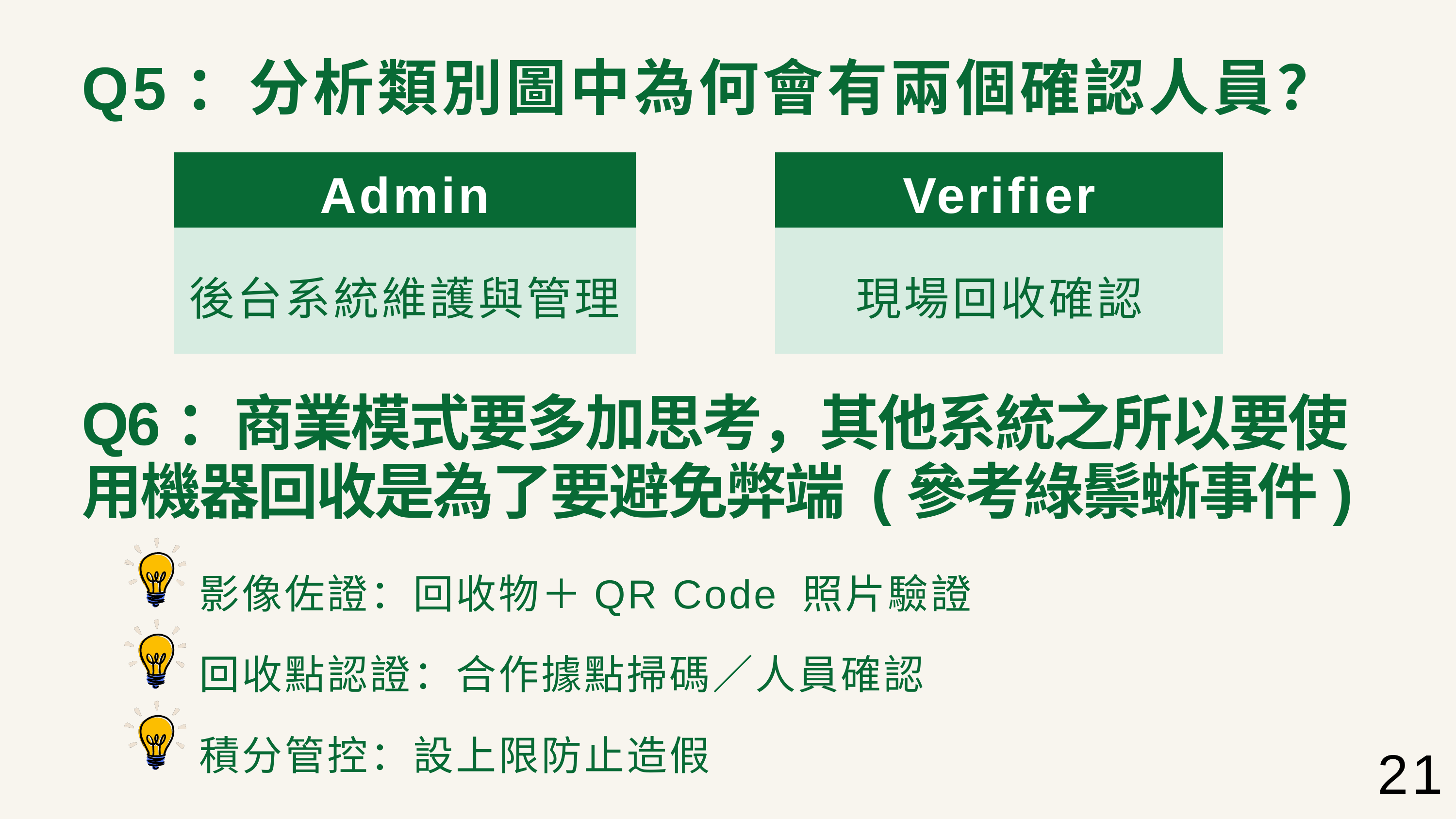

Q5：分析類別圖中為何會有兩個確認人員？

Admin
後台系統維護與管理

Verifier
現場回收確認
Q6：商業模式要多加思考，其他系統之所以要使用機器回收是為了要避免弊端 (參考綠鬃蜥事件)

影像佐證：回收物＋QR Code 照片驗證
回收點認證：合作據點掃碼／人員確認
積分管控：設上限防止造假

21